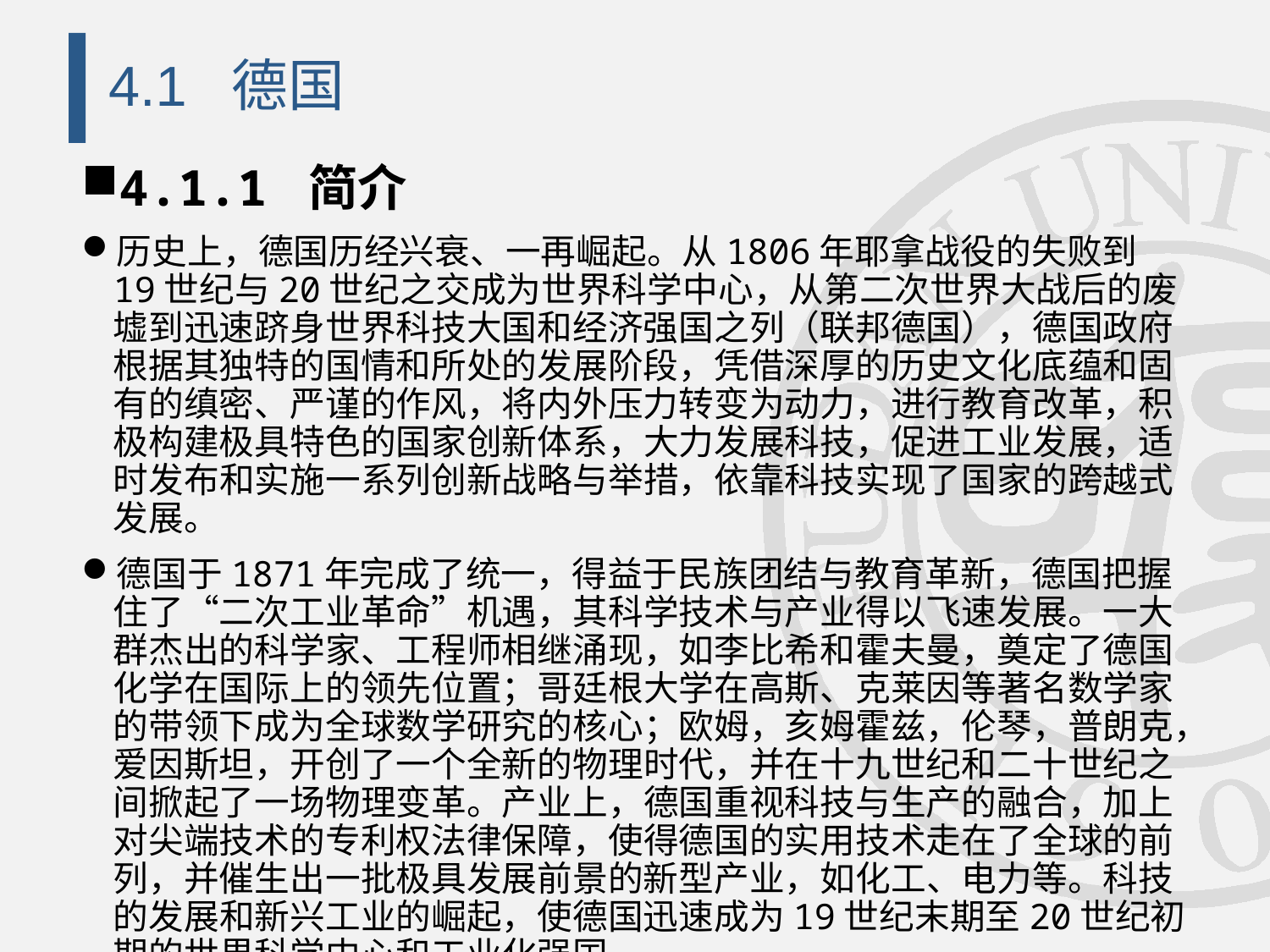

# 4.1  德国
4.1.1 简介
历史上，德国历经兴衰、一再崛起。从1806年耶拿战役的失败到19世纪与20世纪之交成为世界科学中心，从第二次世界大战后的废墟到迅速跻身世界科技大国和经济强国之列（联邦德国），德国政府根据其独特的国情和所处的发展阶段，凭借深厚的历史文化底蕴和固有的缜密、严谨的作风，将内外压力转变为动力，进行教育改革，积极构建极具特色的国家创新体系，大力发展科技，促进工业发展，适时发布和实施一系列创新战略与举措，依靠科技实现了国家的跨越式发展。
德国于1871年完成了统一，得益于民族团结与教育革新，德国把握住了“二次工业革命”机遇，其科学技术与产业得以飞速发展。一大群杰出的科学家、工程师相继涌现，如李比希和霍夫曼，奠定了德国化学在国际上的领先位置；哥廷根大学在高斯、克莱因等著名数学家的带领下成为全球数学研究的核心；欧姆，亥姆霍兹，伦琴，普朗克，爱因斯坦，开创了一个全新的物理时代，并在十九世纪和二十世纪之间掀起了一场物理变革。产业上，德国重视科技与生产的融合，加上对尖端技术的专利权法律保障，使得德国的实用技术走在了全球的前列，并催生出一批极具发展前景的新型产业，如化工、电力等。科技的发展和新兴工业的崛起，使德国迅速成为19世纪末期至20世纪初期的世界科学中心和工业化强国。